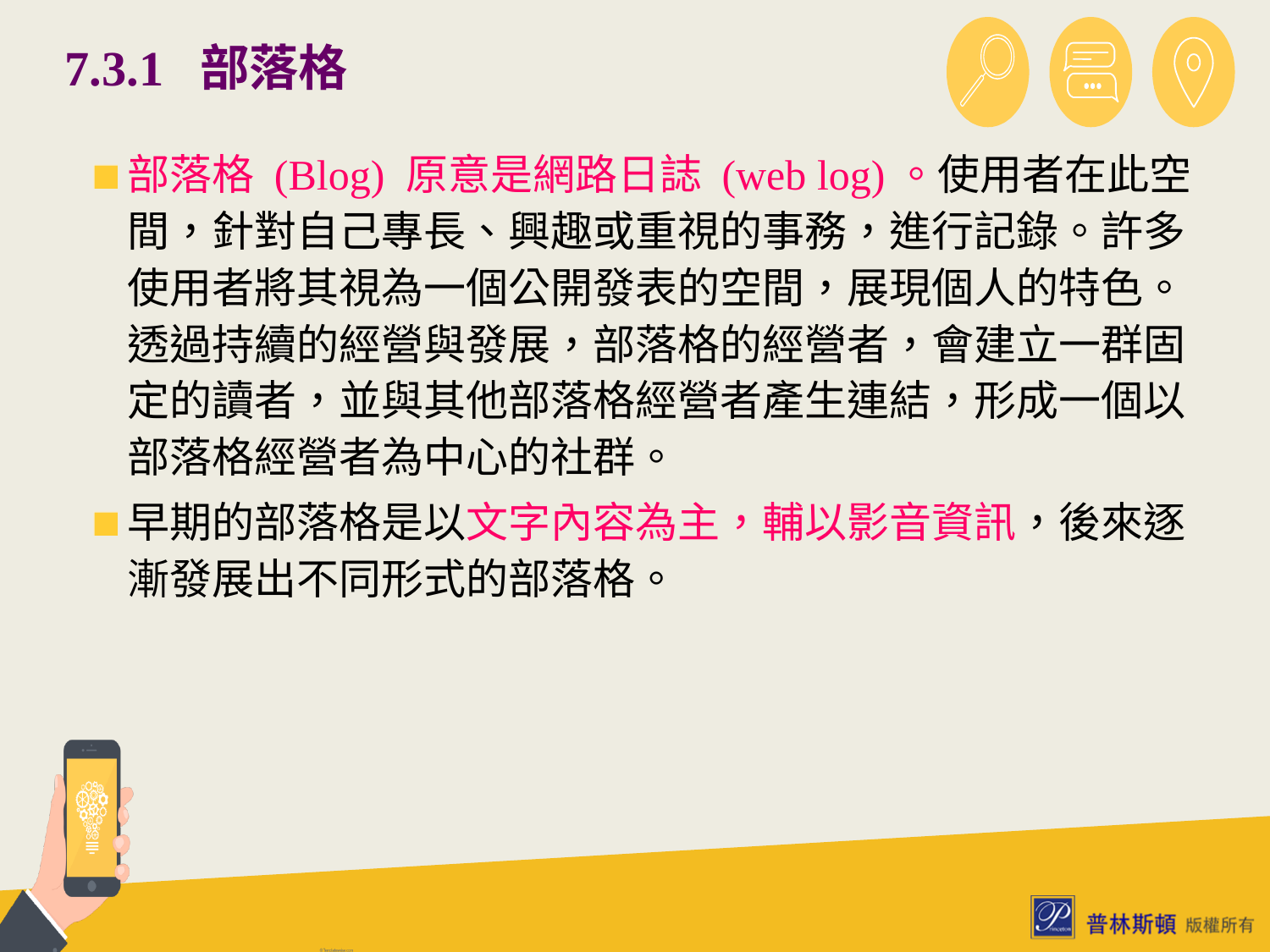

# 7.3.1  部落格
部落格 (Blog) 原意是網路日誌 (web log)。使用者在此空間，針對自己專長、興趣或重視的事務，進行記錄。許多使用者將其視為一個公開發表的空間，展現個人的特色。透過持續的經營與發展，部落格的經營者，會建立一群固定的讀者，並與其他部落格經營者產生連結，形成一個以部落格經營者為中心的社群。
早期的部落格是以文字內容為主，輔以影音資訊，後來逐漸發展出不同形式的部落格。